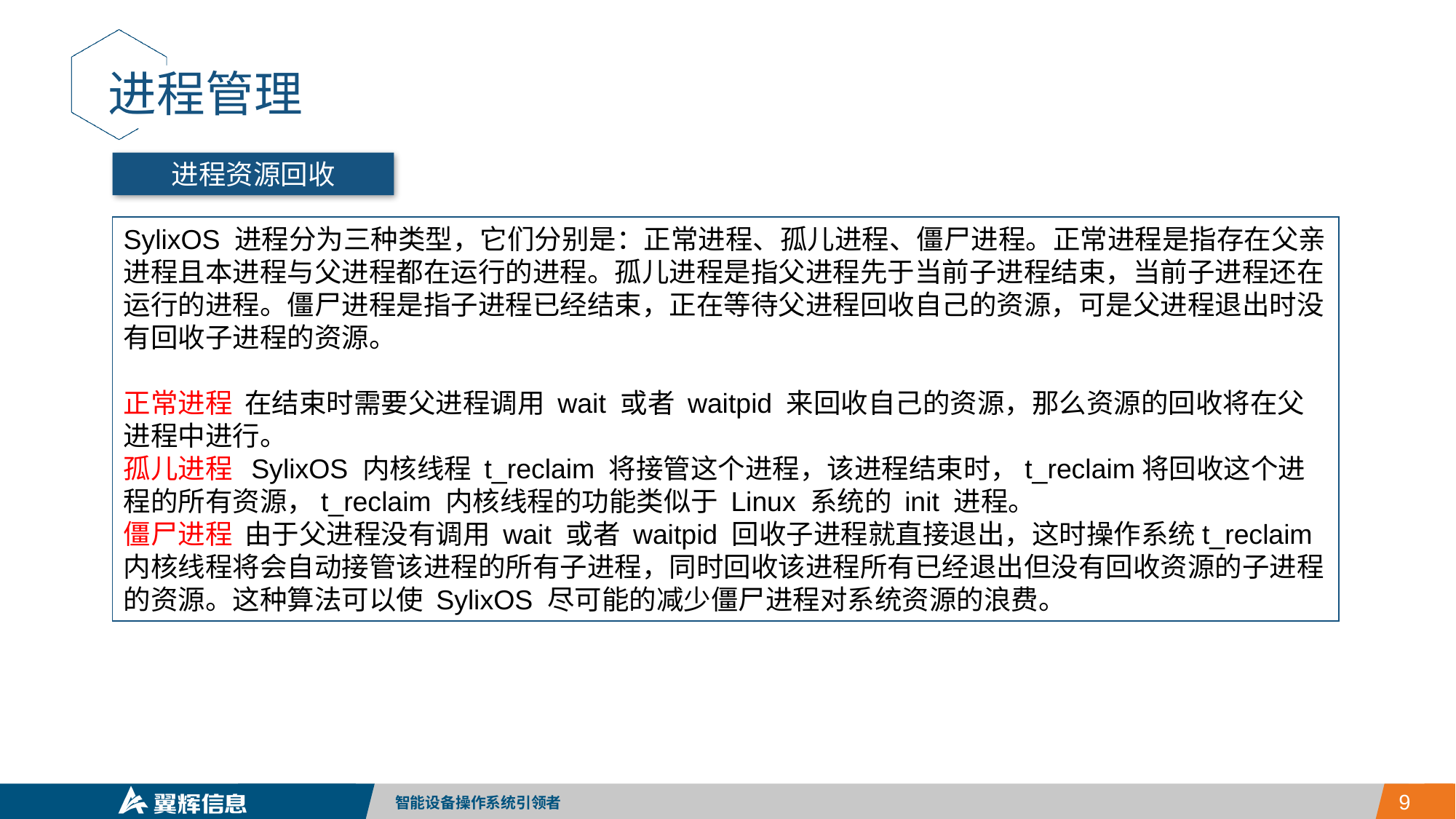

进程管理
进程资源回收
SylixOS 进程分为三种类型，它们分别是：正常进程、孤儿进程、僵尸进程。正常进程是指存在父亲进程且本进程与父进程都在运行的进程。孤儿进程是指父进程先于当前子进程结束，当前子进程还在运行的进程。僵尸进程是指子进程已经结束，正在等待父进程回收自己的资源，可是父进程退出时没有回收子进程的资源。

正常进程  在结束时需要父进程调用 wait 或者 waitpid 来回收自己的资源，那么资源的回收将在父进程中进行。
孤儿进程  SylixOS 内核线程 t_reclaim 将接管这个进程，该进程结束时，t_reclaim将回收这个进程的所有资源，t_reclaim 内核线程的功能类似于 Linux 系统的 init 进程。
僵尸进程  由于父进程没有调用 wait 或者 waitpid 回收子进程就直接退出，这时操作系统t_reclaim 内核线程将会自动接管该进程的所有子进程，同时回收该进程所有已经退出但没有回收资源的子进程的资源。这种算法可以使 SylixOS 尽可能的减少僵尸进程对系统资源的浪费。